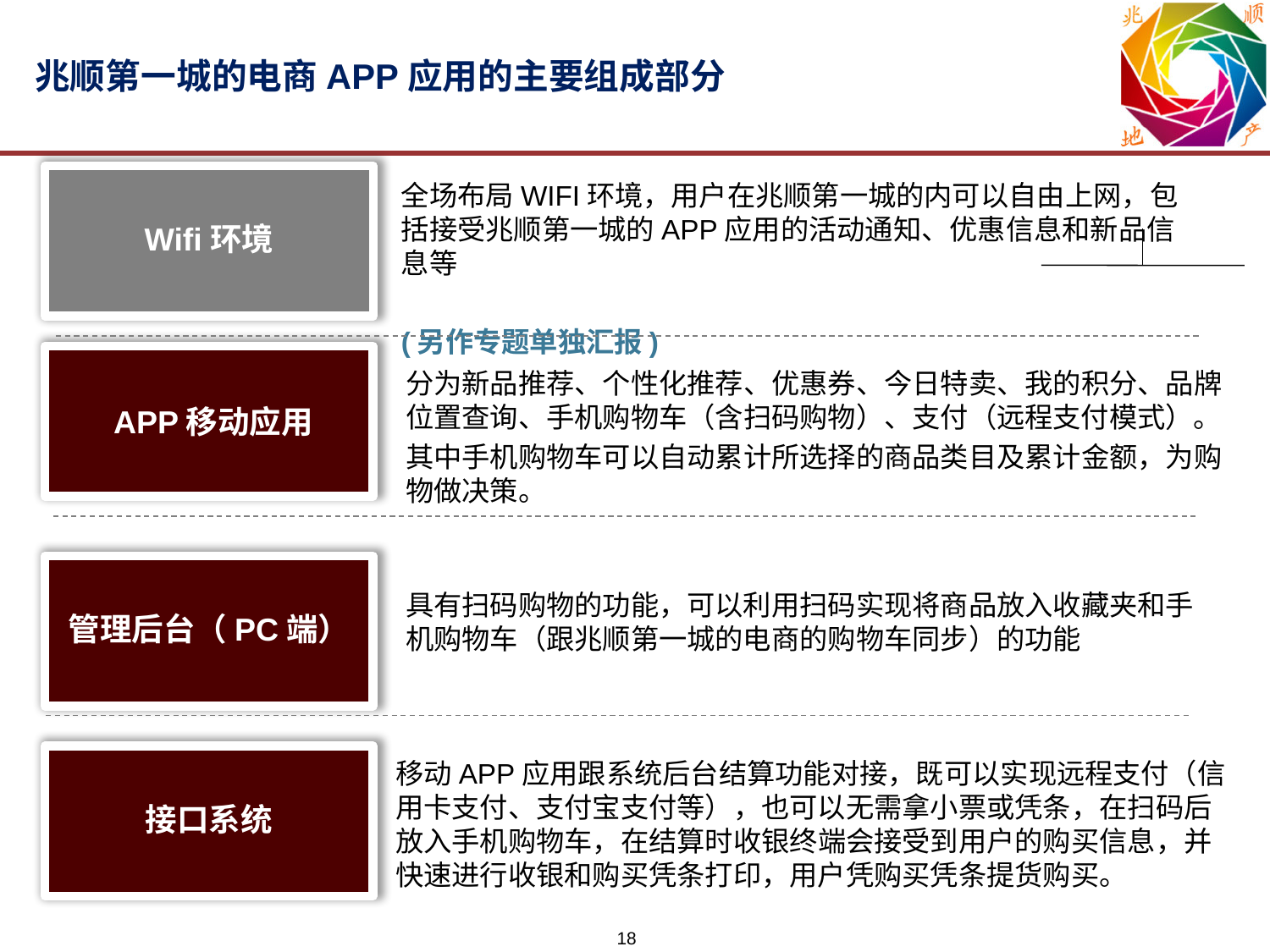

# 兆顺第一城的电商APP应用的主要组成部分
Wifi环境
全场布局WIFI环境，用户在兆顺第一城的内可以自由上网，包括接受兆顺第一城的APP应用的活动通知、优惠信息和新品信息等

(另作专题单独汇报)
 APP移动应用
分为新品推荐、个性化推荐、优惠券、今日特卖、我的积分、品牌位置查询、手机购物车（含扫码购物）、支付（远程支付模式）。
其中手机购物车可以自动累计所选择的商品类目及累计金额，为购物做决策。
管理后台（PC端）
具有扫码购物的功能，可以利用扫码实现将商品放入收藏夹和手机购物车（跟兆顺第一城的电商的购物车同步）的功能
接口系统
移动APP应用跟系统后台结算功能对接，既可以实现远程支付（信用卡支付、支付宝支付等），也可以无需拿小票或凭条，在扫码后放入手机购物车，在结算时收银终端会接受到用户的购买信息，并快速进行收银和购买凭条打印，用户凭购买凭条提货购买。
18